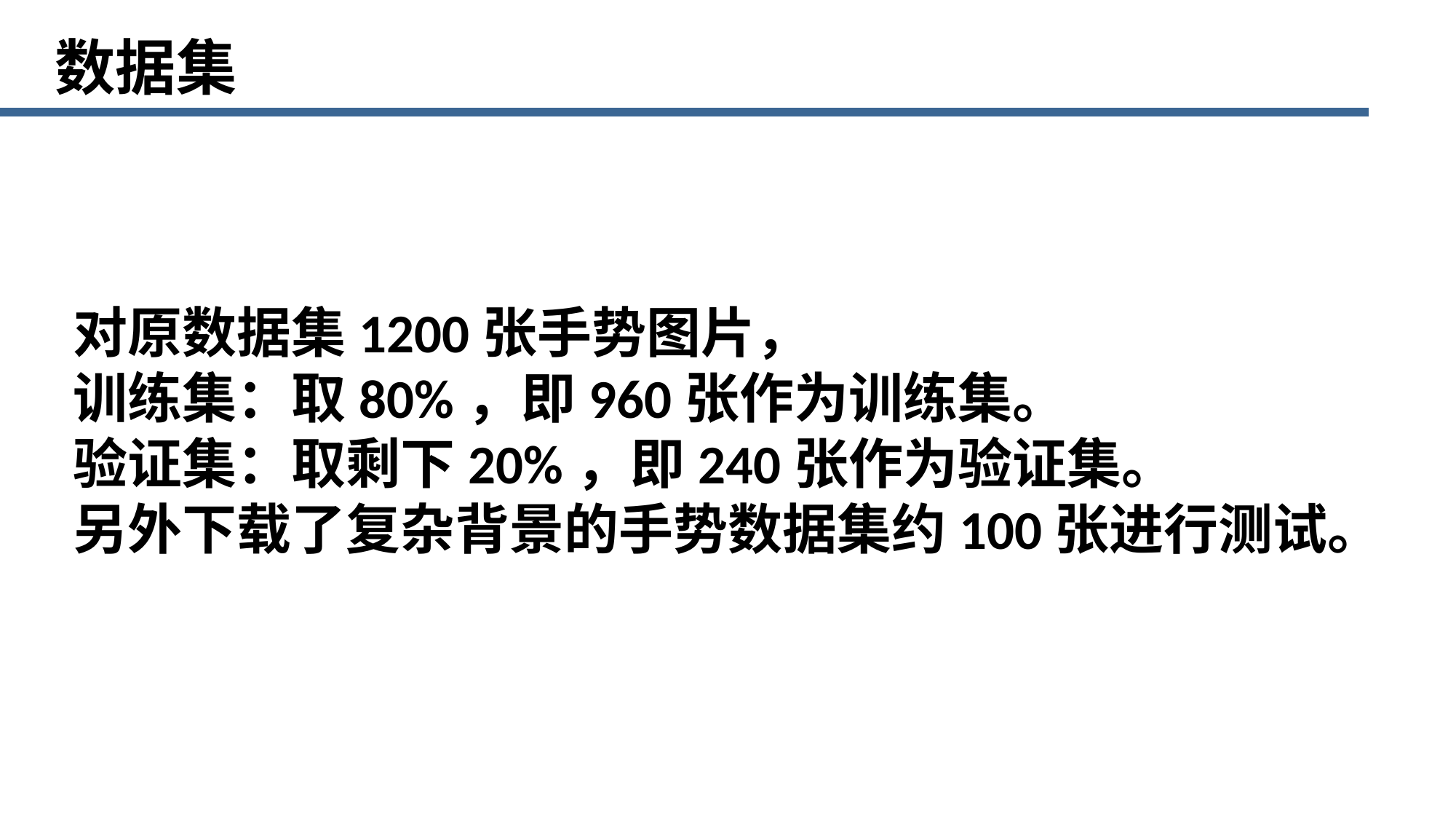

数据集
对原数据集1200张手势图片，
训练集：取80%，即960张作为训练集。
验证集：取剩下20%，即240张作为验证集。
另外下载了复杂背景的手势数据集约100张进行测试。